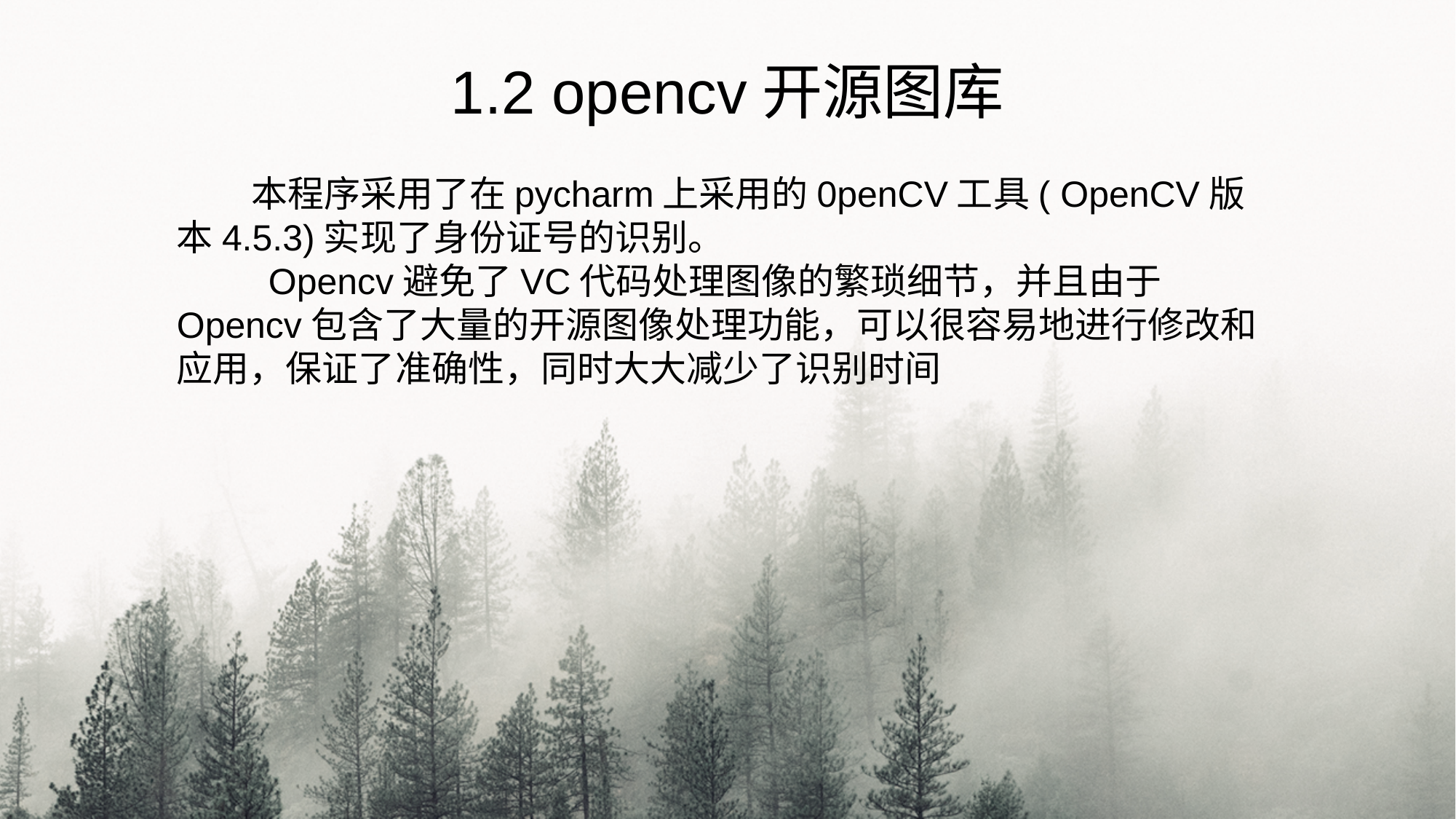

1.2 opencv开源图库
        本程序采用了在pycharm上采用的0penCV工具( OpenCV版本4.5.3)实现了身份证号的识别。
         Opencv避免了VC代码处理图像的繁琐细节，并且由于Opencv包含了大量的开源图像处理功能，可以很容易地进行修改和应用，保证了准确性，同时大大减少了识别时间